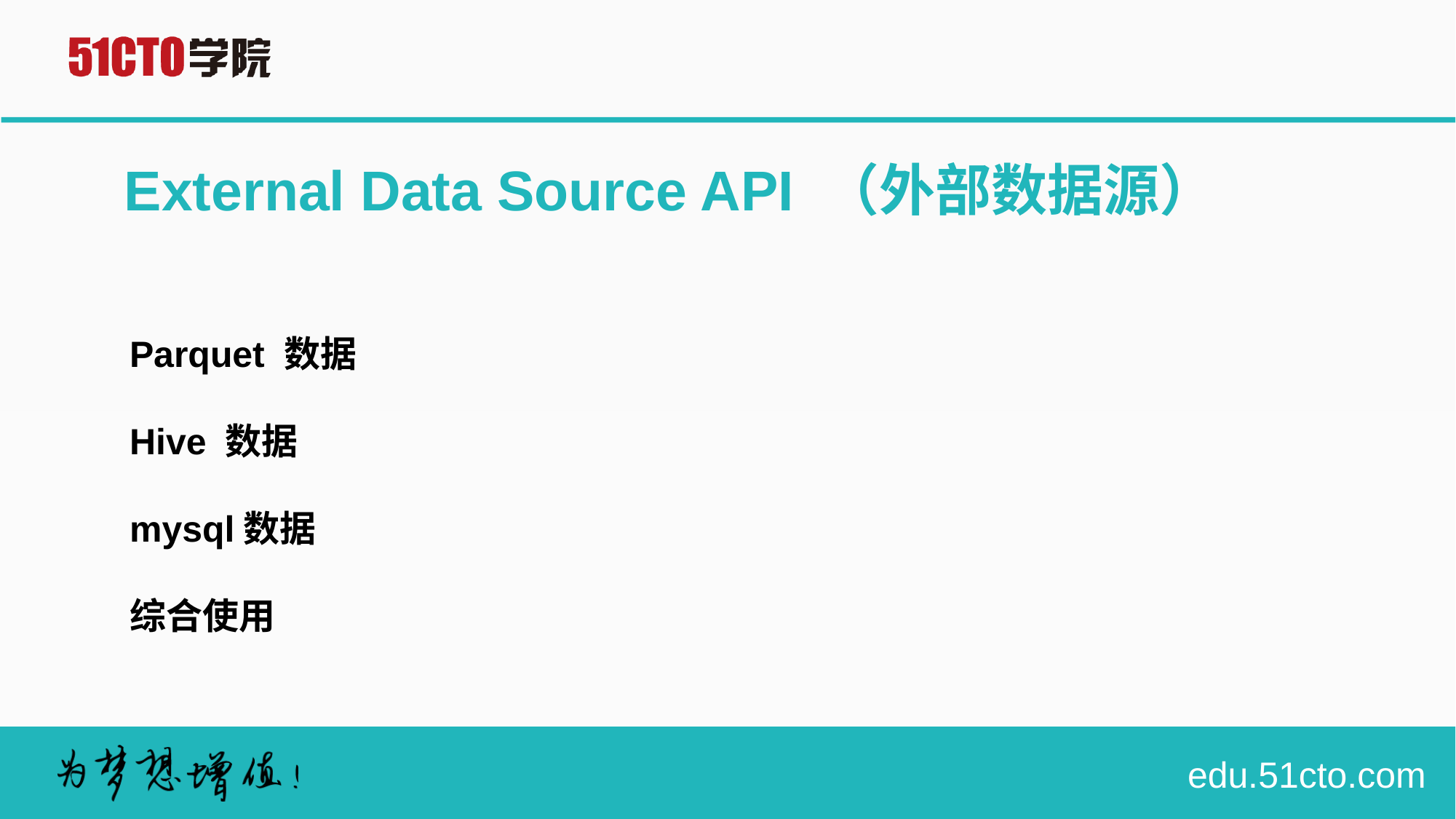

# External Data Source API （外部数据源）

Parquet 数据

Hive 数据

mysql数据

综合使用